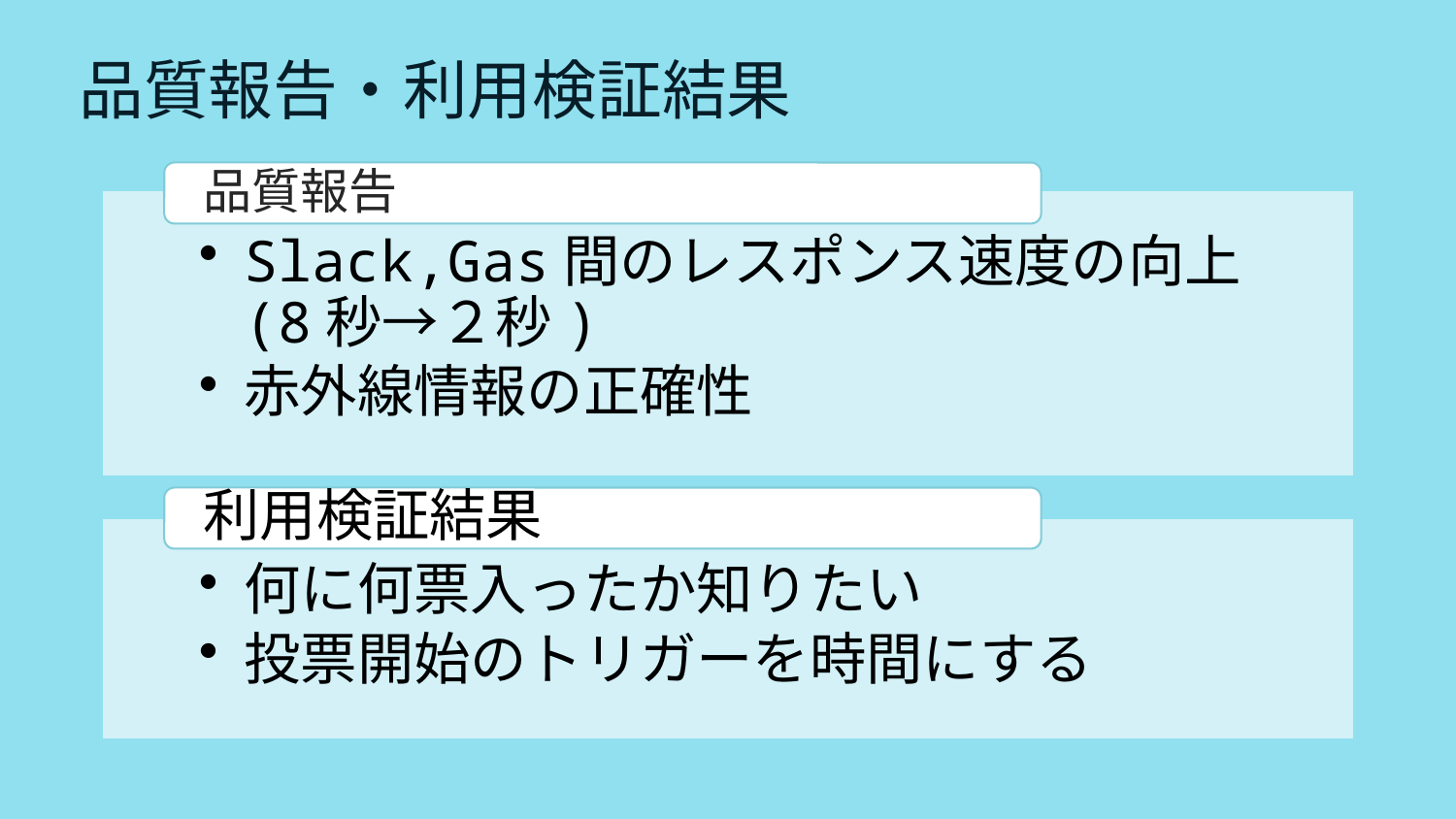

品質報告・利用検証結果
Slack,Gas間のレスポンス速度の向上(8秒→２秒)
赤外線情報の正確性
品質報告
何に何票入ったか知りたい
投票開始のトリガーを時間にする
利用検証結果